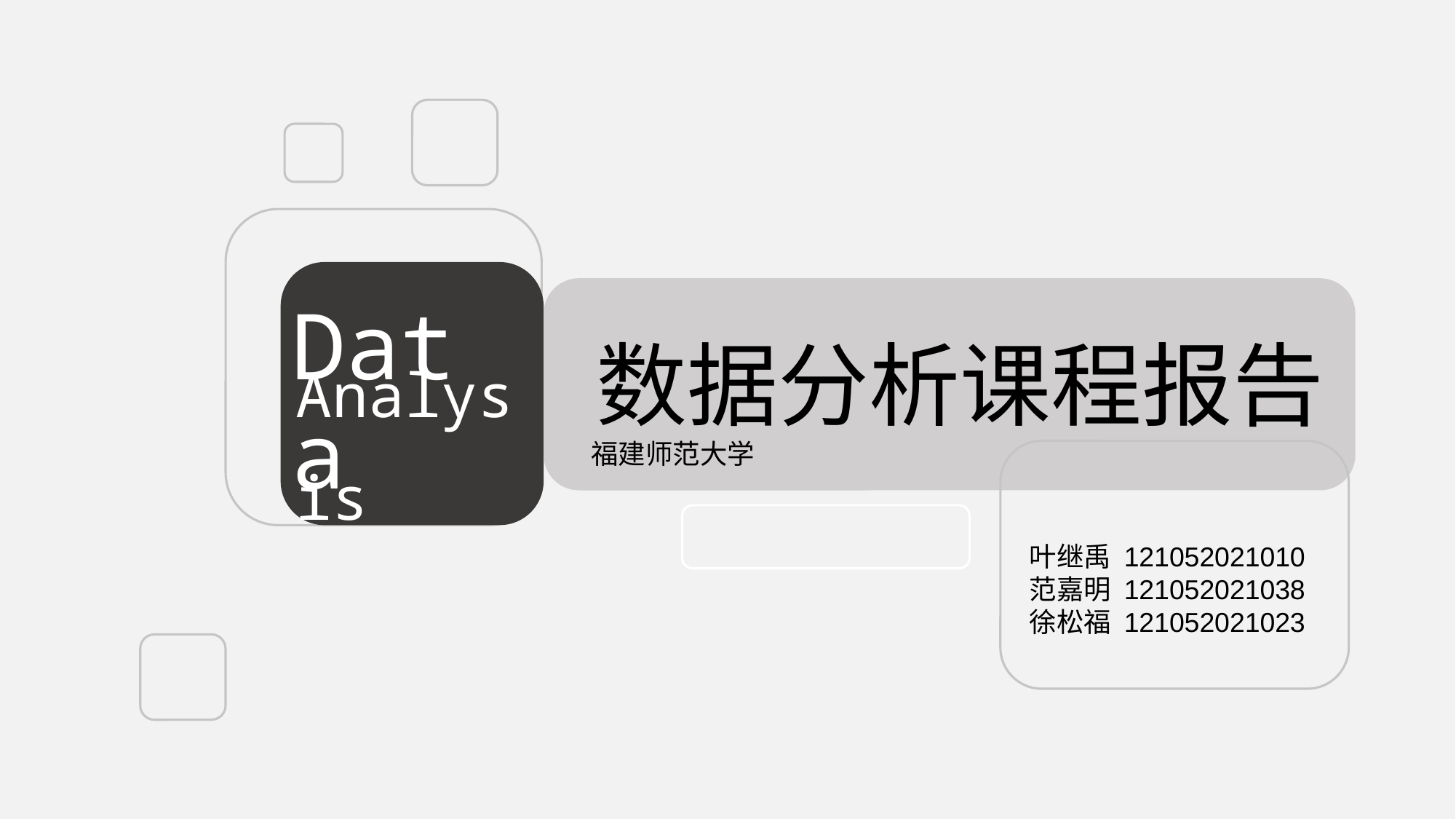

Data
   数据分析课程报告

Analysis
福建师范大学

叶继禹 121052021010
范嘉明 121052021038
徐松福 121052021023